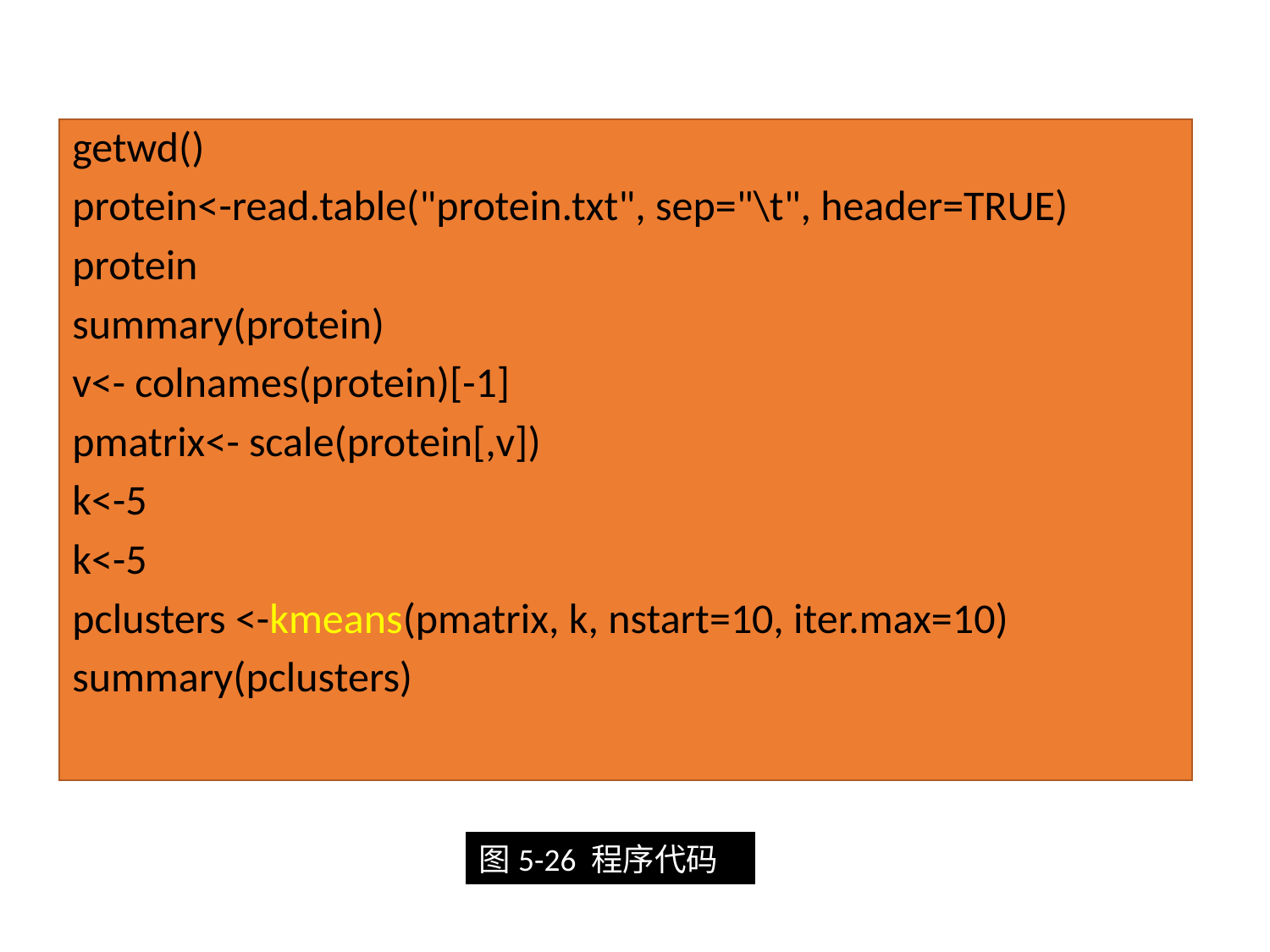

4.6应用案例
getwd()
protein<-read.table("protein.txt", sep="\t", header=TRUE)
protein
summary(protein)
v<- colnames(protein)[-1]
pmatrix<- scale(protein[,v])
k<-5
k<-5
pclusters <-kmeans(pmatrix, k, nstart=10, iter.max=10)
summary(pclusters)

图5-26 程序代码